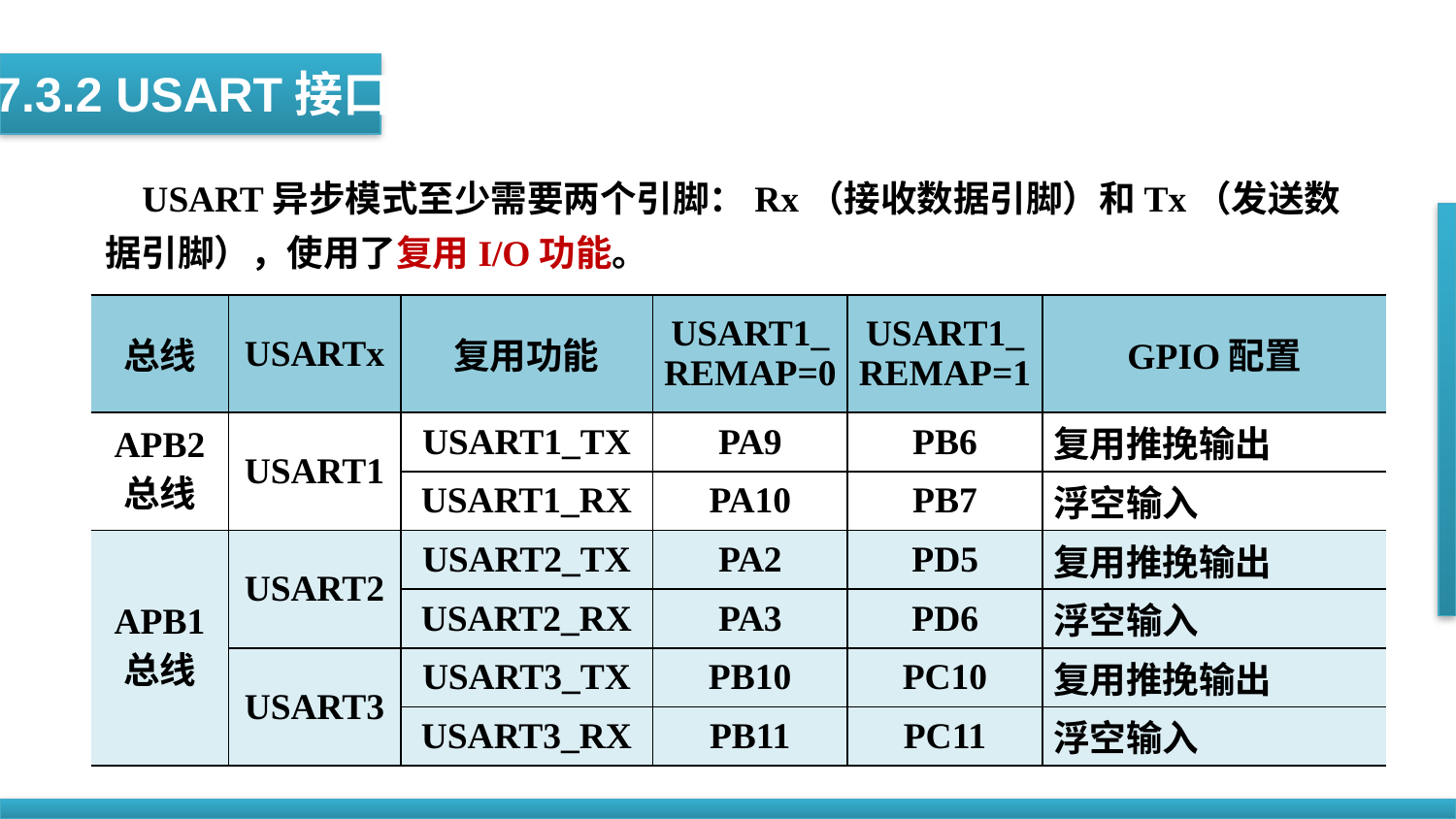

7.3.2 USART接口
    USART异步模式至少需要两个引脚：Rx（接收数据引脚）和Tx（发送数据引脚），使用了复用I/O功能。
| 总线 | USARTx | 复用功能 | USART1\_REMAP=0 | USART1\_REMAP=1 | GPIO配置 |
| --- | --- | --- | --- | --- | --- |
| APB2 总线 | USART1 | USART1\_TX | PA9 | PB6 | 复用推挽输出 |
|  |  | USART1\_RX | PA10 | PB7 | 浮空输入 |
| APB1 总线 | USART2 | USART2\_TX | PA2 | PD5 | 复用推挽输出 |
|  |  | USART2\_RX | PA3 | PD6 | 浮空输入 |
|  | USART3 | USART3\_TX | PB10 | PC10 | 复用推挽输出 |
|  |  | USART3\_RX | PB11 | PC11 | 浮空输入 |